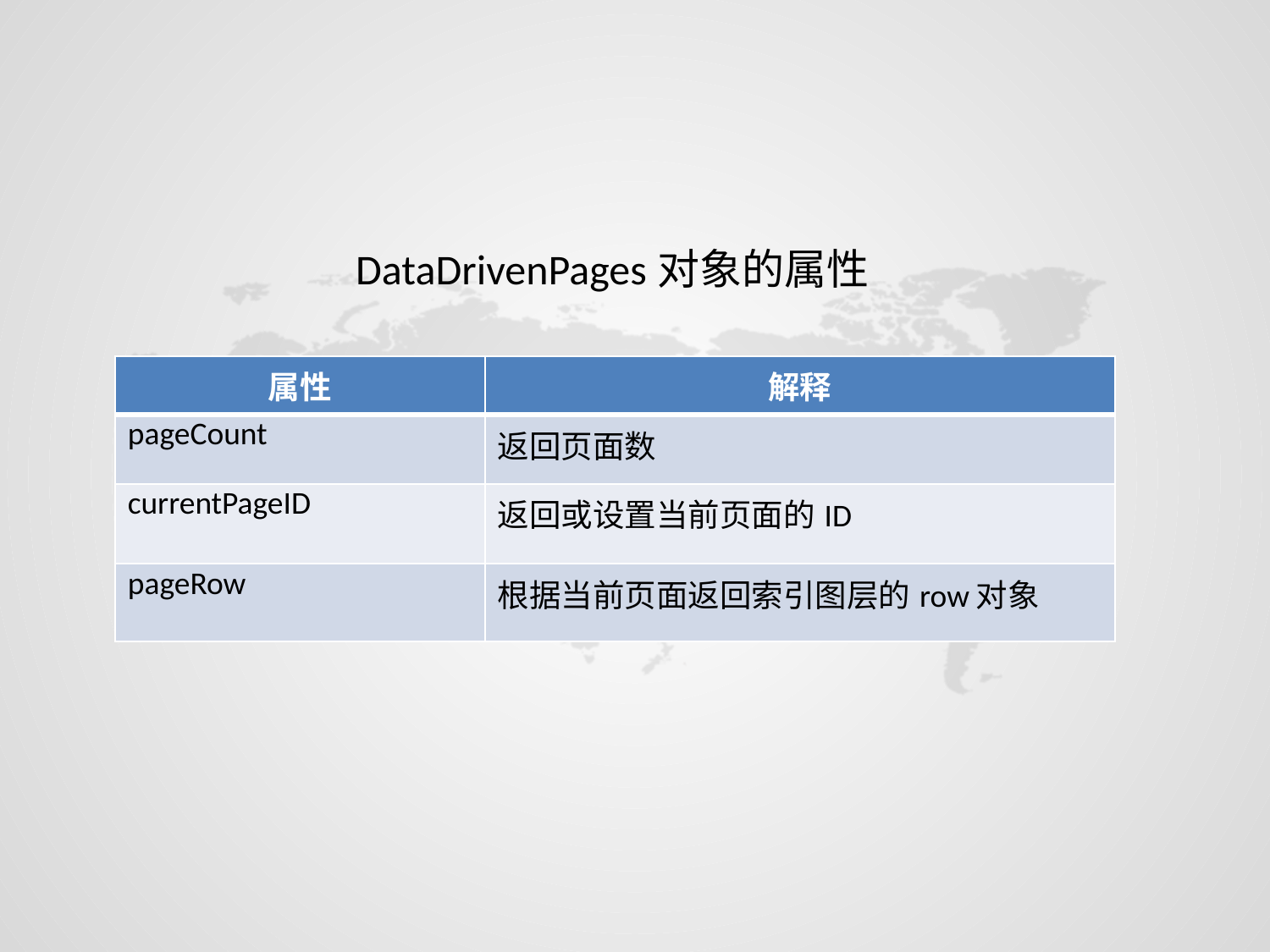

DataDrivenPages对象的属性
| 属性 | 解释 |
| --- | --- |
| pageCount | 返回页面数 |
| currentPageID | 返回或设置当前页面的ID |
| pageRow | 根据当前页面返回索引图层的row对象 |